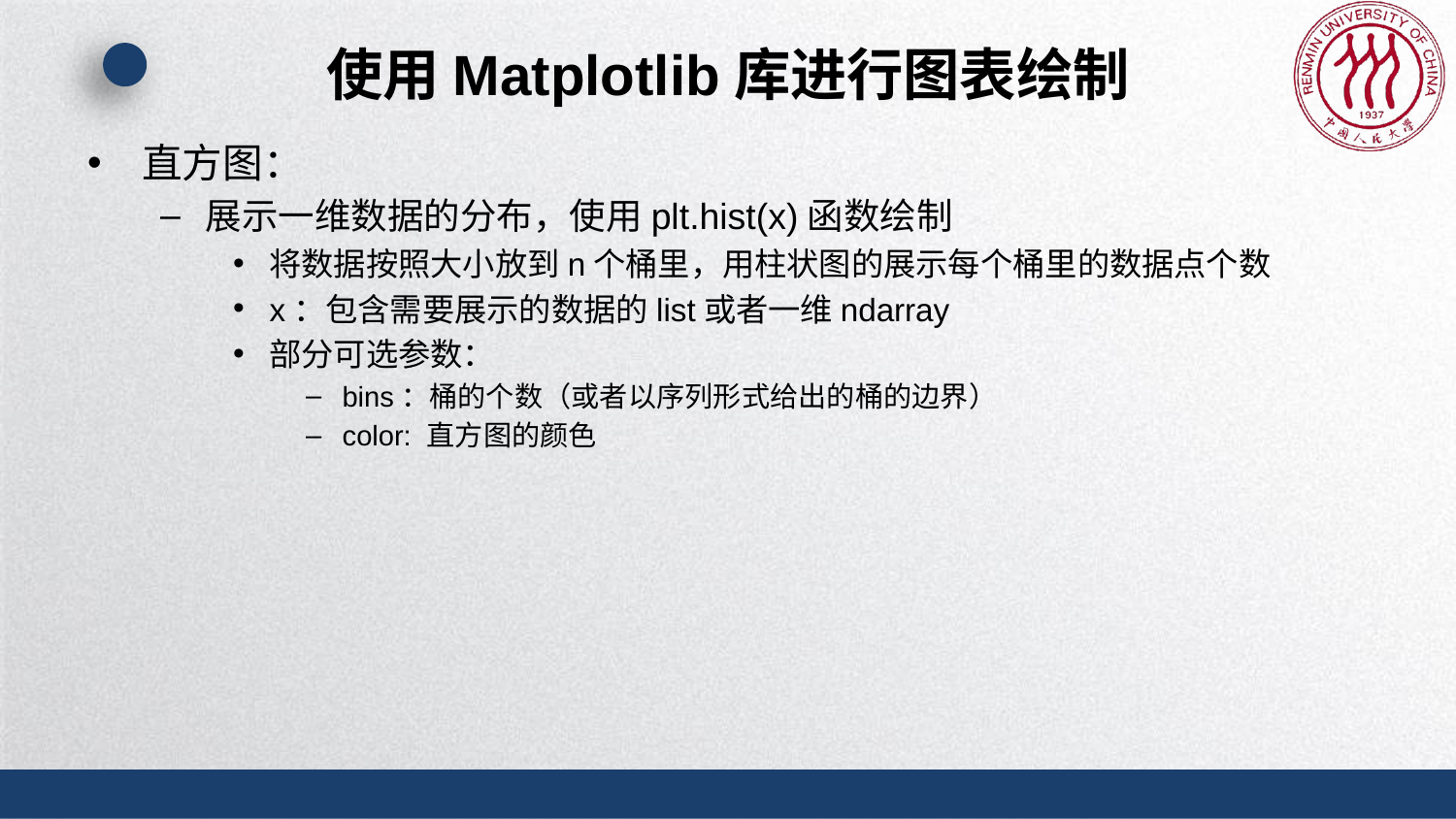

# 使用Matplotlib库进行图表绘制
直方图：
展示一维数据的分布，使用plt.hist(x)函数绘制
将数据按照大小放到n个桶里，用柱状图的展示每个桶里的数据点个数
x：包含需要展示的数据的list或者一维ndarray
部分可选参数：
bins：桶的个数（或者以序列形式给出的桶的边界）
color: 直方图的颜色